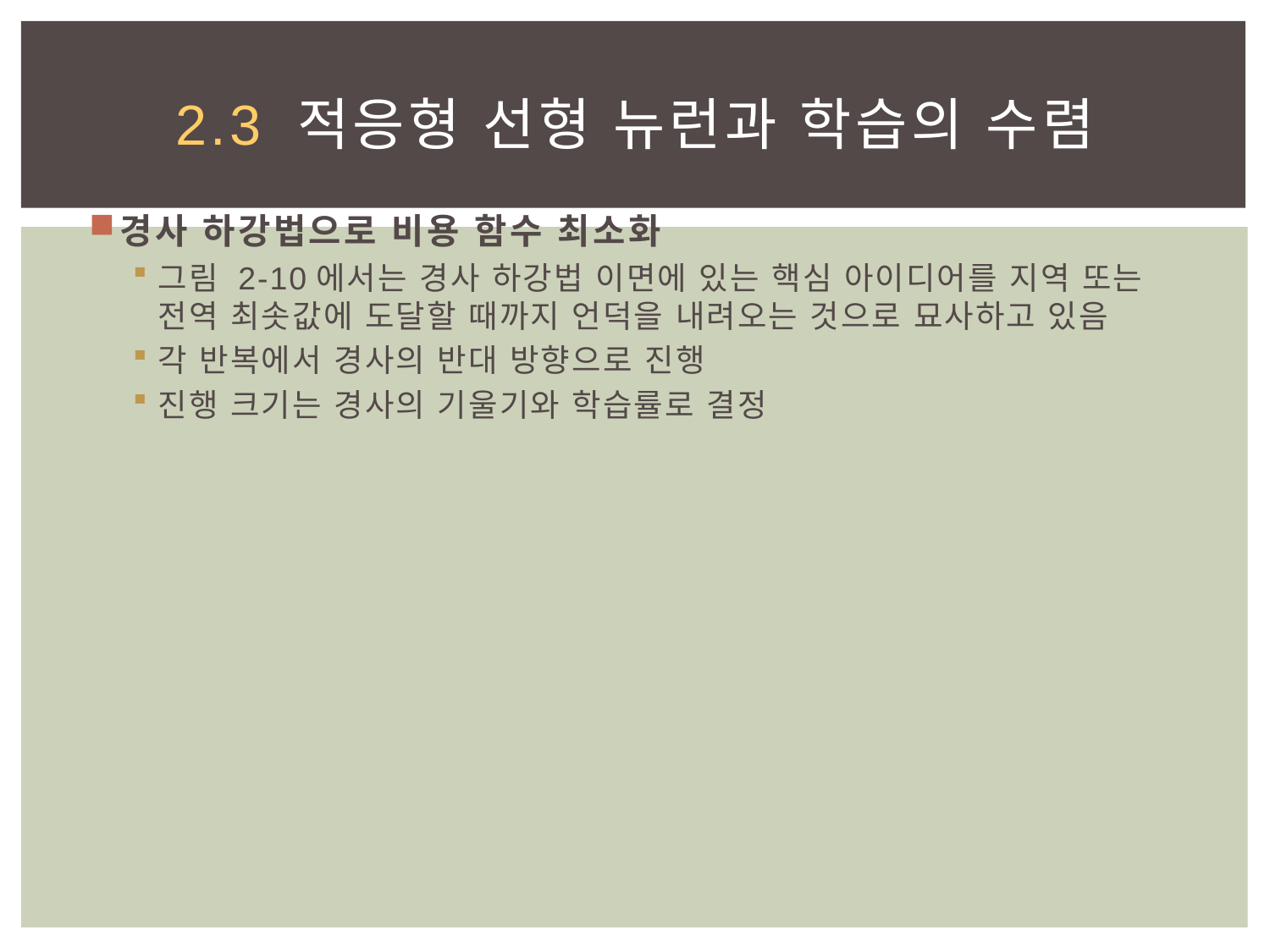

# 2.3 적응형 선형 뉴런과 학습의 수렴
경사 하강법으로 비용 함수 최소화
그림 2-10에서는 경사 하강법 이면에 있는 핵심 아이디어를 지역 또는 전역 최솟값에 도달할 때까지 언덕을 내려오는 것으로 묘사하고 있음
각 반복에서 경사의 반대 방향으로 진행
진행 크기는 경사의 기울기와 학습률로 결정